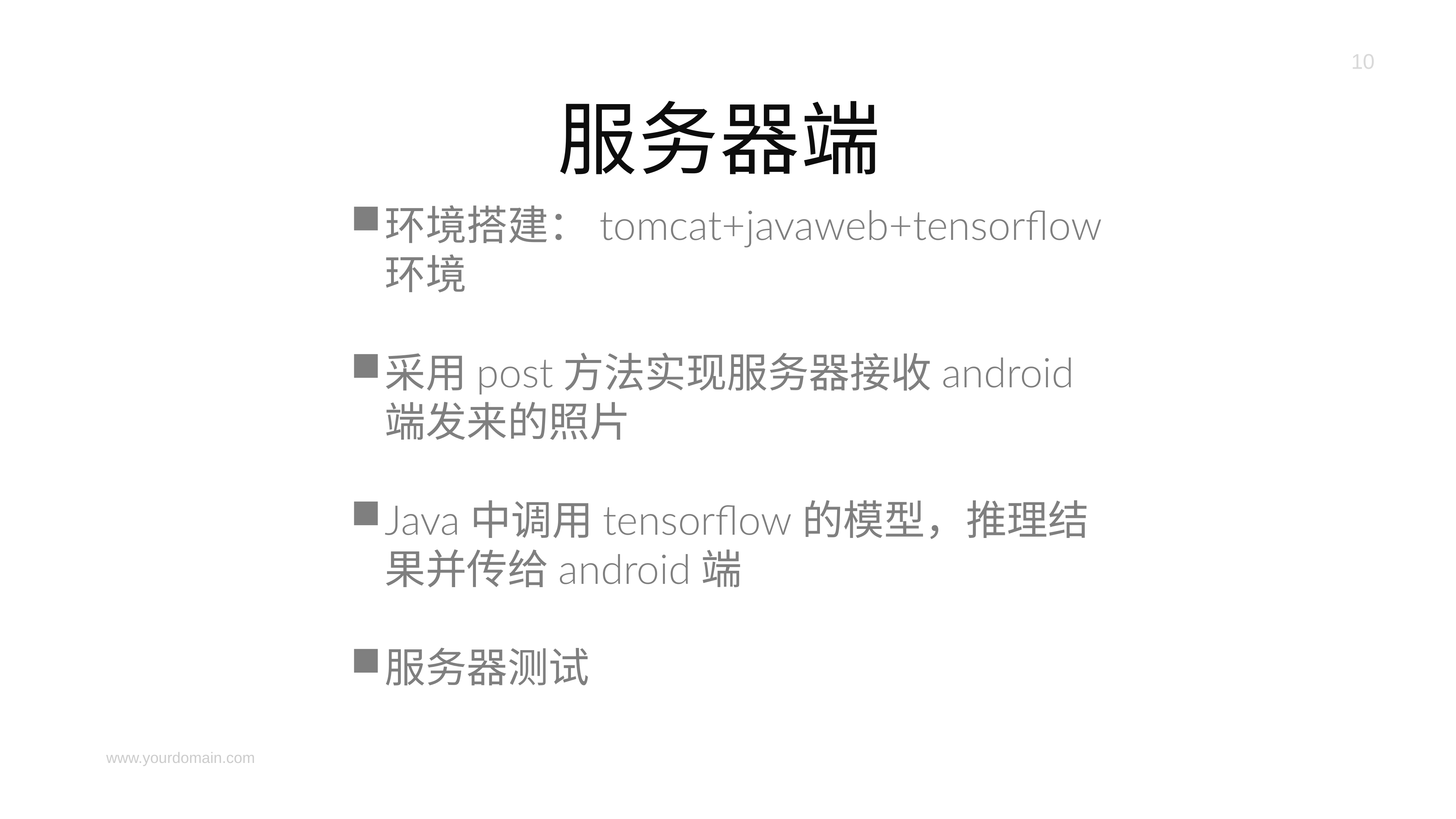

服务器端
环境搭建：tomcat+javaweb+tensorflow环境

采用post方法实现服务器接收android端发来的照片

Java中调用tensorflow的模型，推理结果并传给android端

服务器测试